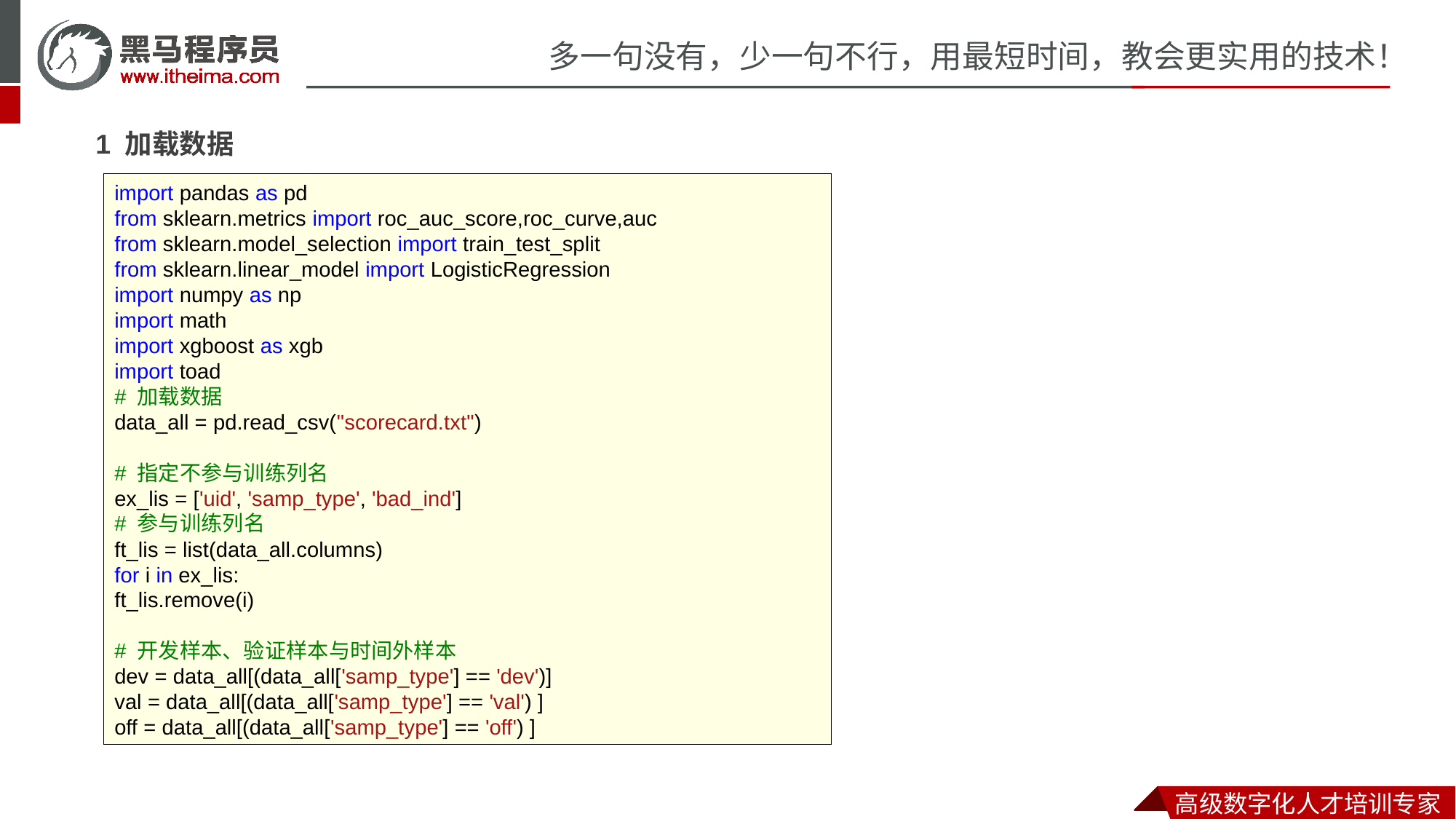

1 加载数据
import pandas as pd
from sklearn.metrics import roc_auc_score,roc_curve,auc
from sklearn.model_selection import train_test_split
from sklearn.linear_model import LogisticRegression
import numpy as np
import math
import xgboost as xgb
import toad
# 加载数据
data_all = pd.read_csv("scorecard.txt")
# 指定不参与训练列名
ex_lis = ['uid', 'samp_type', 'bad_ind']
# 参与训练列名
ft_lis = list(data_all.columns)
for i in ex_lis:
ft_lis.remove(i)
# 开发样本、验证样本与时间外样本
dev = data_all[(data_all['samp_type'] == 'dev')]
val = data_all[(data_all['samp_type'] == 'val') ]
off = data_all[(data_all['samp_type'] == 'off') ]